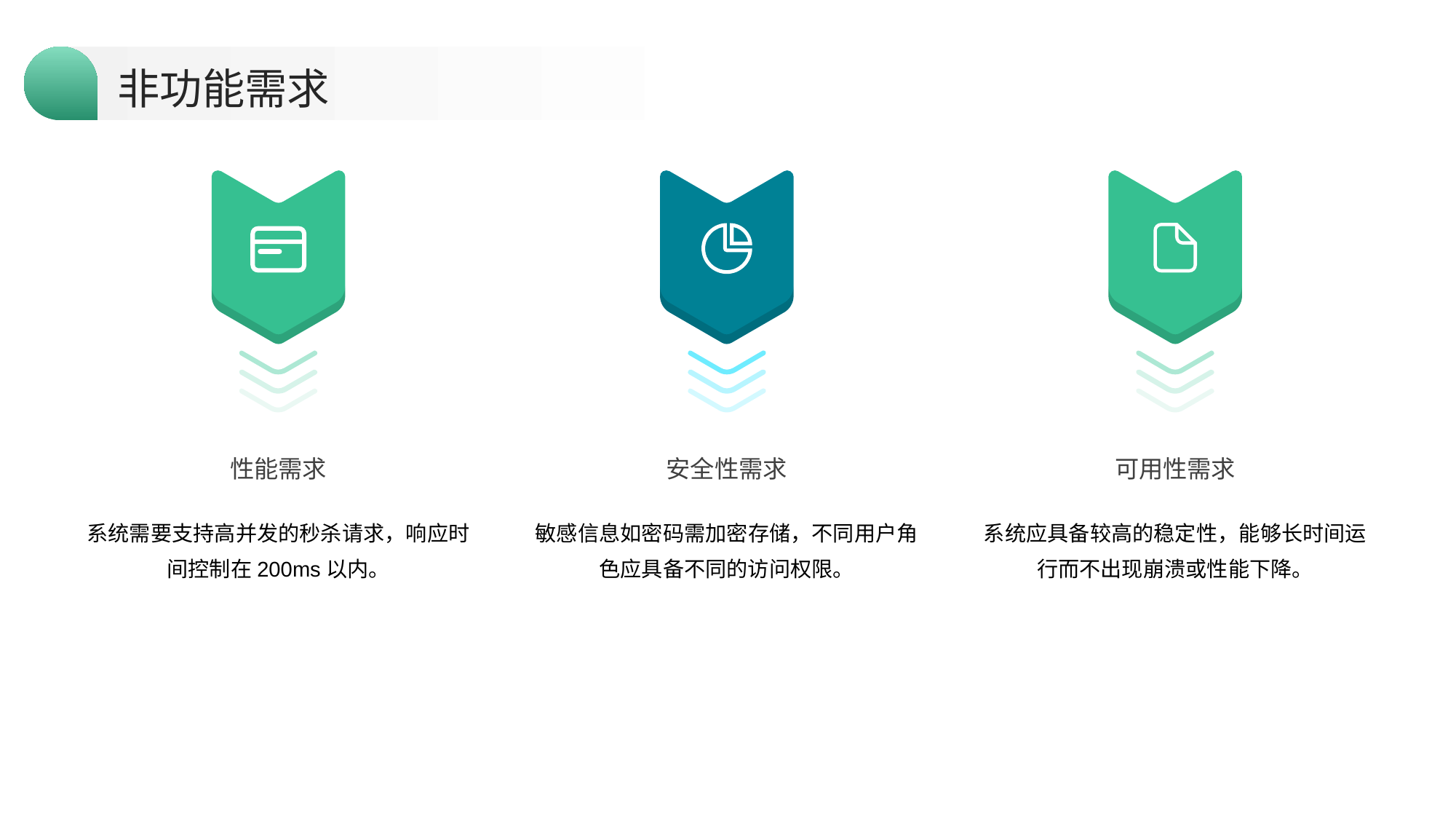

非功能需求

性能需求
安全性需求
可用性需求
系统需要支持高并发的秒杀请求，响应时间控制在200ms以内。
敏感信息如密码需加密存储，不同用户角色应具备不同的访问权限。
系统应具备较高的稳定性，能够长时间运行而不出现崩溃或性能下降。